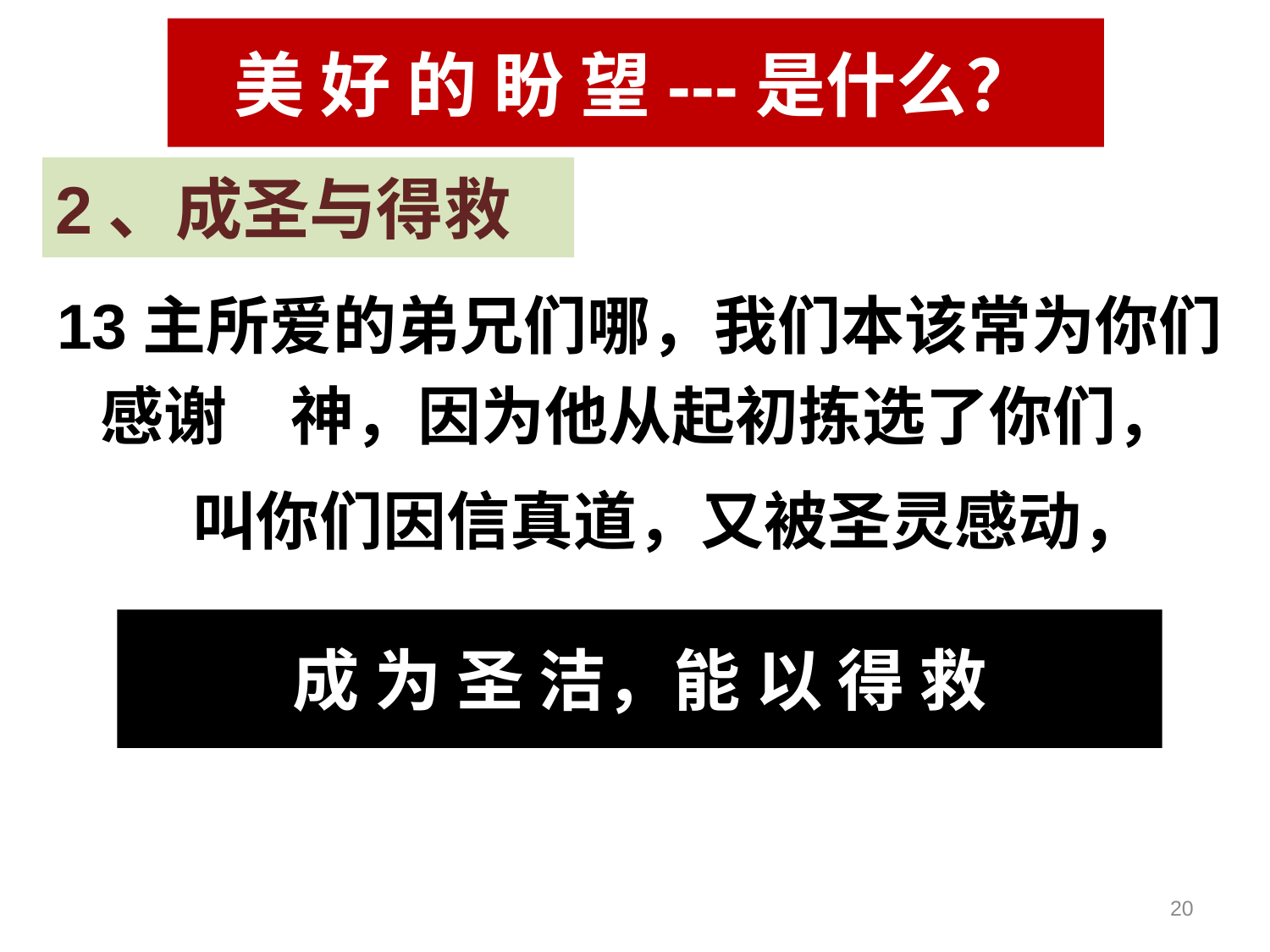

#
美 好 的 盼 望---是什么？
2、成圣与得救

13主所爱的弟兄们哪，我们本该常为你们感谢　神，因为他从起初拣选了你们，
   叫你们因信真道，又被圣灵感动，

成 为 圣 洁，能 以 得 救
20